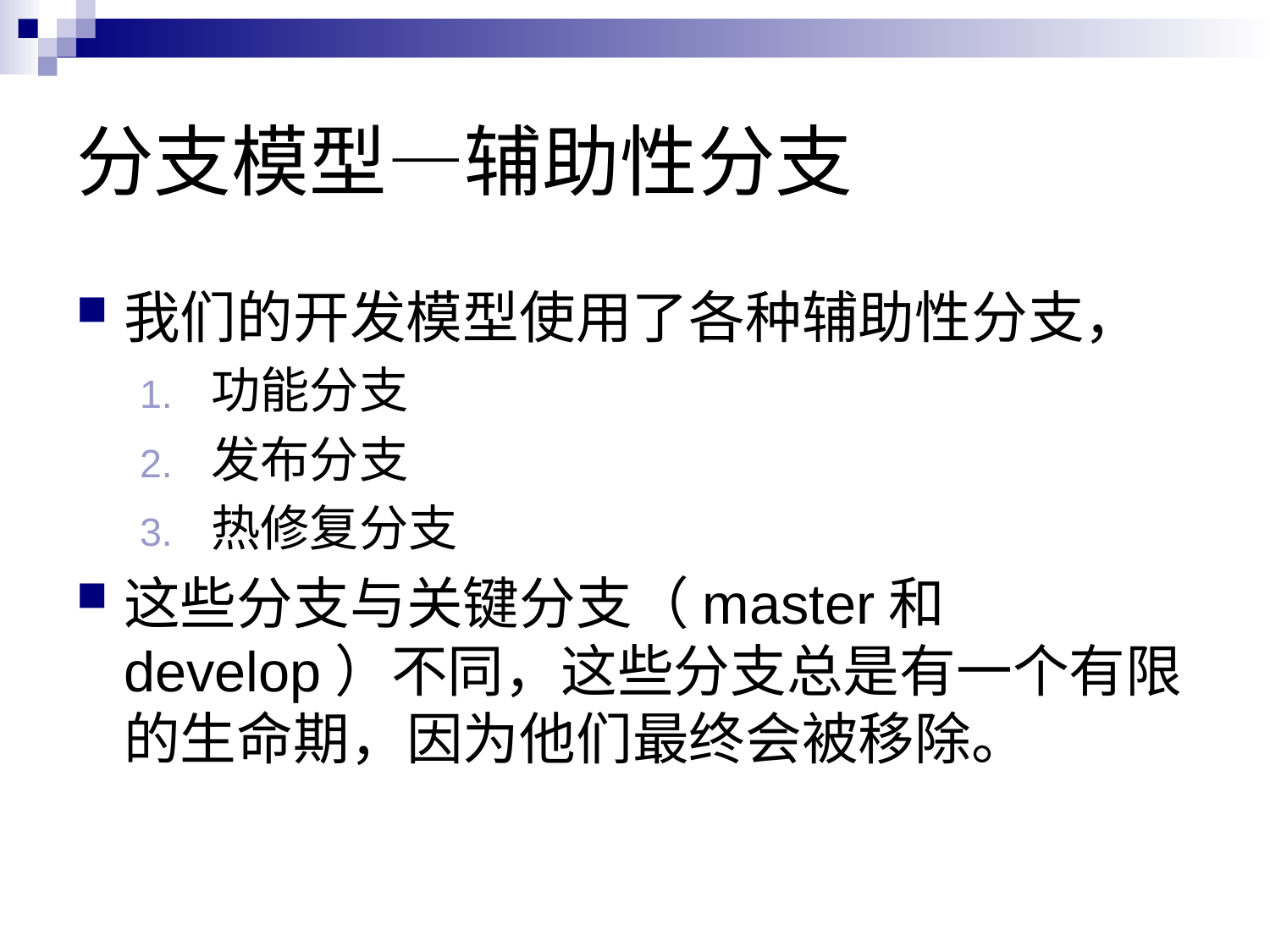

# 分支模型—辅助性分支
我们的开发模型使用了各种辅助性分支，
功能分支
发布分支
热修复分支
这些分支与关键分支（master和develop）不同，这些分支总是有一个有限的生命期，因为他们最终会被移除。